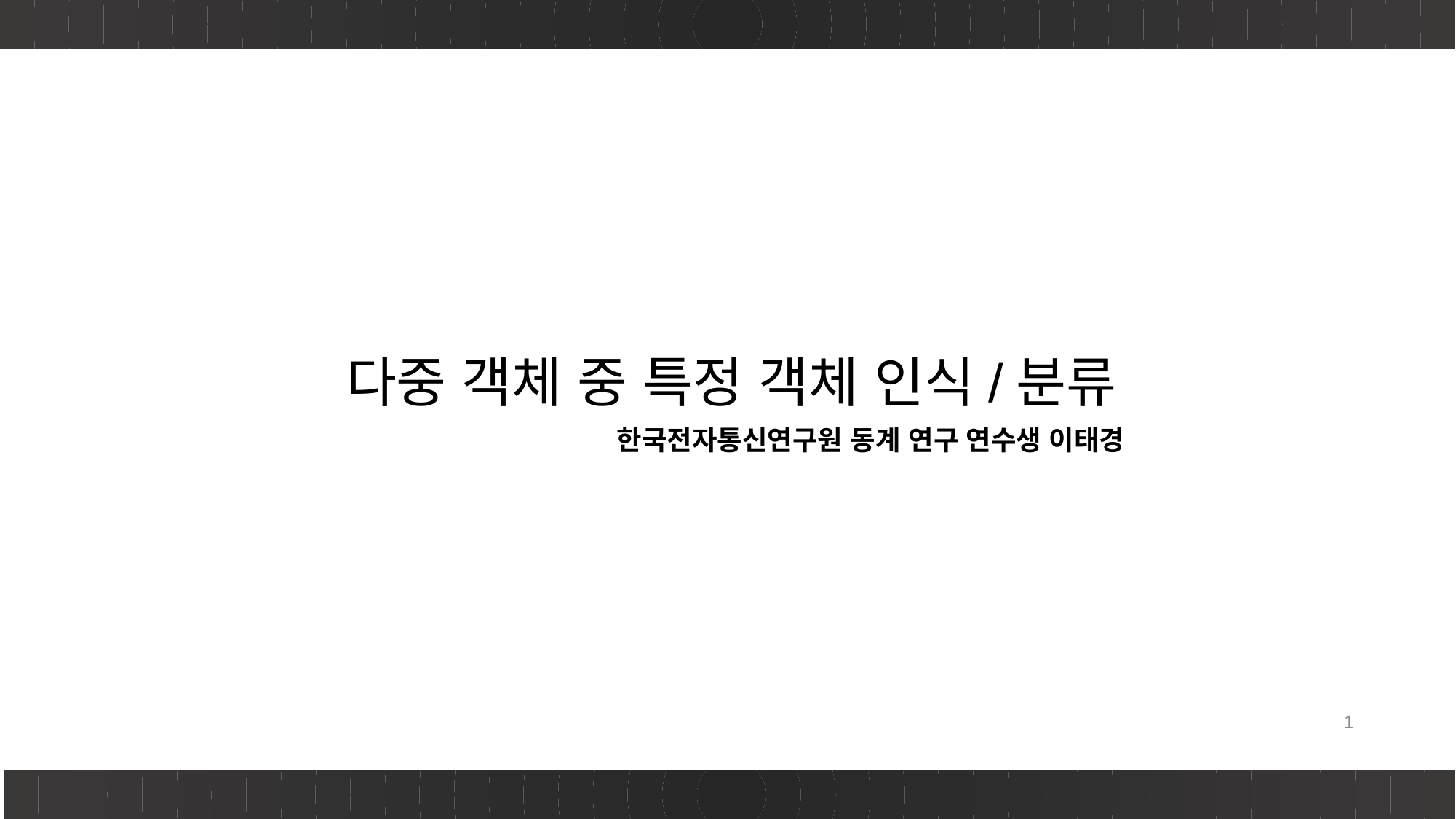

다중 객체 중 특정 객체 인식/분류
한국전자통신연구원 동계 연구 연수생 이태경
1